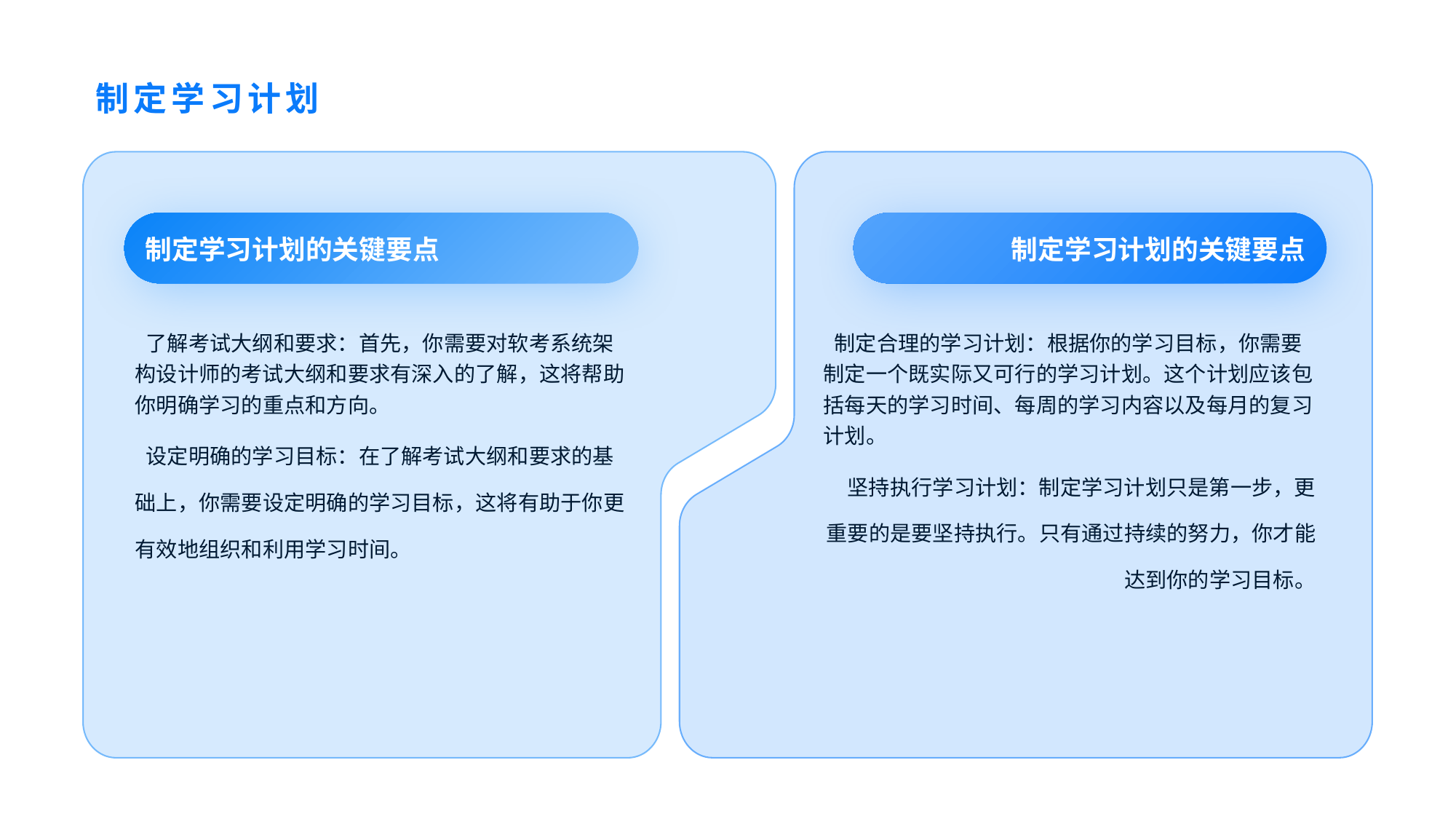

制定学习计划

制定学习计划的关键要点
制定学习计划的关键要点
 了解考试大纲和要求：首先，你需要对软考系统架构设计师的考试大纲和要求有深入的了解，这将帮助你明确学习的重点和方向。
 设定明确的学习目标：在了解考试大纲和要求的基础上，你需要设定明确的学习目标，这将有助于你更有效地组织和利用学习时间。
 制定合理的学习计划：根据你的学习目标，你需要制定一个既实际又可行的学习计划。这个计划应该包括每天的学习时间、每周的学习内容以及每月的复习计划。
 坚持执行学习计划：制定学习计划只是第一步，更重要的是要坚持执行。只有通过持续的努力，你才能达到你的学习目标。